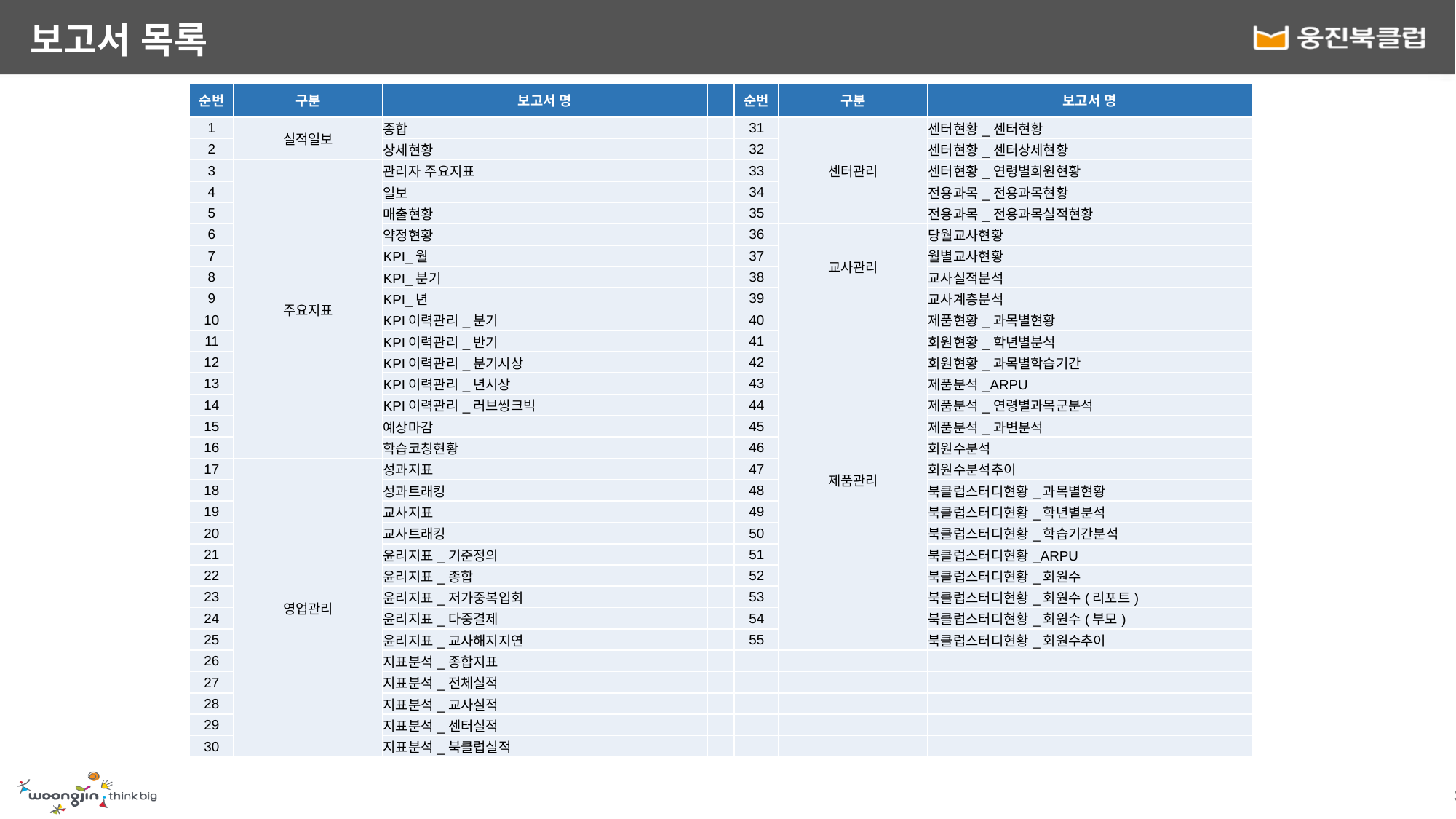

# 보고서 목록
| 순번 | 구분 | 보고서 명 |  | 순번 | 구분 | 보고서 명 |
| --- | --- | --- | --- | --- | --- | --- |
| 1 | 실적일보 | 종합 |  | 31 | 센터관리 | 센터현황\_센터현황 |
| 2 |  | 상세현황 |  | 32 |  | 센터현황\_센터상세현황 |
| 3 | 주요지표 | 관리자 주요지표 |  | 33 |  | 센터현황\_연령별회원현황 |
| 4 |  | 일보 |  | 34 |  | 전용과목\_전용과목현황 |
| 5 |  | 매출현황 |  | 35 |  | 전용과목\_전용과목실적현황 |
| 6 |  | 약정현황 |  | 36 | 교사관리 | 당월교사현황 |
| 7 |  | KPI\_월 |  | 37 |  | 월별교사현황 |
| 8 |  | KPI\_분기 |  | 38 |  | 교사실적분석 |
| 9 |  | KPI\_년 |  | 39 |  | 교사계층분석 |
| 10 |  | KPI이력관리\_분기 |  | 40 | 제품관리 | 제품현황\_과목별현황 |
| 11 |  | KPI이력관리\_반기 |  | 41 |  | 회원현황\_학년별분석 |
| 12 |  | KPI이력관리\_분기시상 |  | 42 |  | 회원현황\_과목별학습기간 |
| 13 |  | KPI이력관리\_년시상 |  | 43 |  | 제품분석\_ARPU |
| 14 |  | KPI이력관리\_러브씽크빅 |  | 44 |  | 제품분석\_연령별과목군분석 |
| 15 |  | 예상마감 |  | 45 |  | 제품분석\_과변분석 |
| 16 |  | 학습코칭현황 |  | 46 |  | 회원수분석 |
| 17 | 영업관리 | 성과지표 |  | 47 |  | 회원수분석추이 |
| 18 |  | 성과트래킹 |  | 48 |  | 북클럽스터디현황\_과목별현황 |
| 19 |  | 교사지표 |  | 49 |  | 북클럽스터디현황\_학년별분석 |
| 20 |  | 교사트래킹 |  | 50 |  | 북클럽스터디현황\_학습기간분석 |
| 21 |  | 윤리지표\_기준정의 |  | 51 |  | 북클럽스터디현황\_ARPU |
| 22 |  | 윤리지표\_종합 |  | 52 |  | 북클럽스터디현황\_회원수 |
| 23 |  | 윤리지표\_저가중복입회 |  | 53 |  | 북클럽스터디현황\_회원수(리포트) |
| 24 |  | 윤리지표\_다중결제 |  | 54 |  | 북클럽스터디현황\_회원수(부모) |
| 25 |  | 윤리지표\_교사해지지연 |  | 55 |  | 북클럽스터디현황\_회원수추이 |
| 26 |  | 지표분석\_종합지표 |  |  |  |  |
| 27 |  | 지표분석\_전체실적 |  |  |  |  |
| 28 |  | 지표분석\_교사실적 |  |  |  |  |
| 29 |  | 지표분석\_센터실적 |  |  |  |  |
| 30 |  | 지표분석\_북클럽실적 |  |  |  |  |